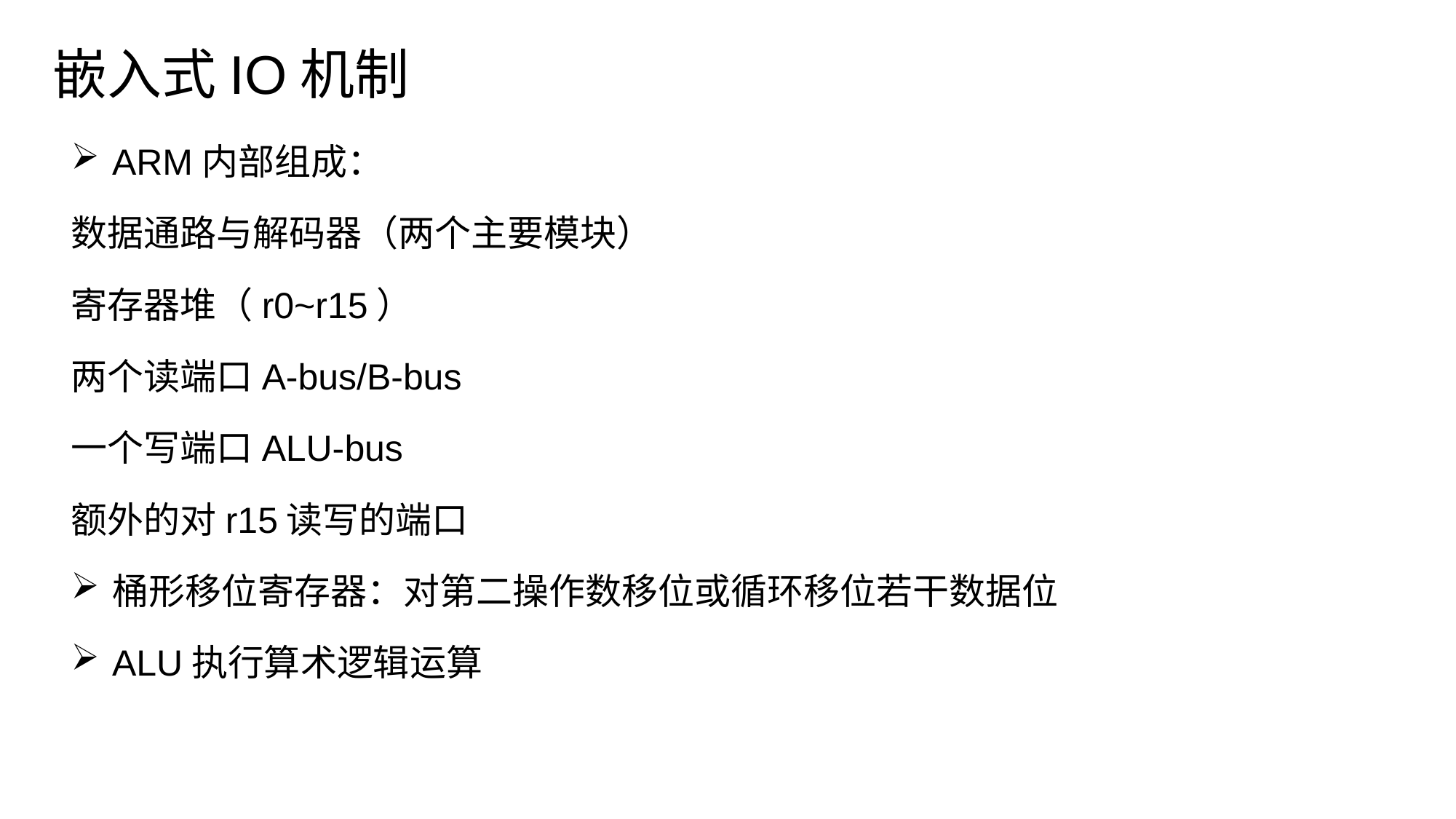

# 嵌入式IO机制
ARM内部组成：
数据通路与解码器（两个主要模块）
寄存器堆（r0~r15）
两个读端口A-bus/B-bus
一个写端口ALU-bus
额外的对r15读写的端口
桶形移位寄存器：对第二操作数移位或循环移位若干数据位
ALU执行算术逻辑运算

58